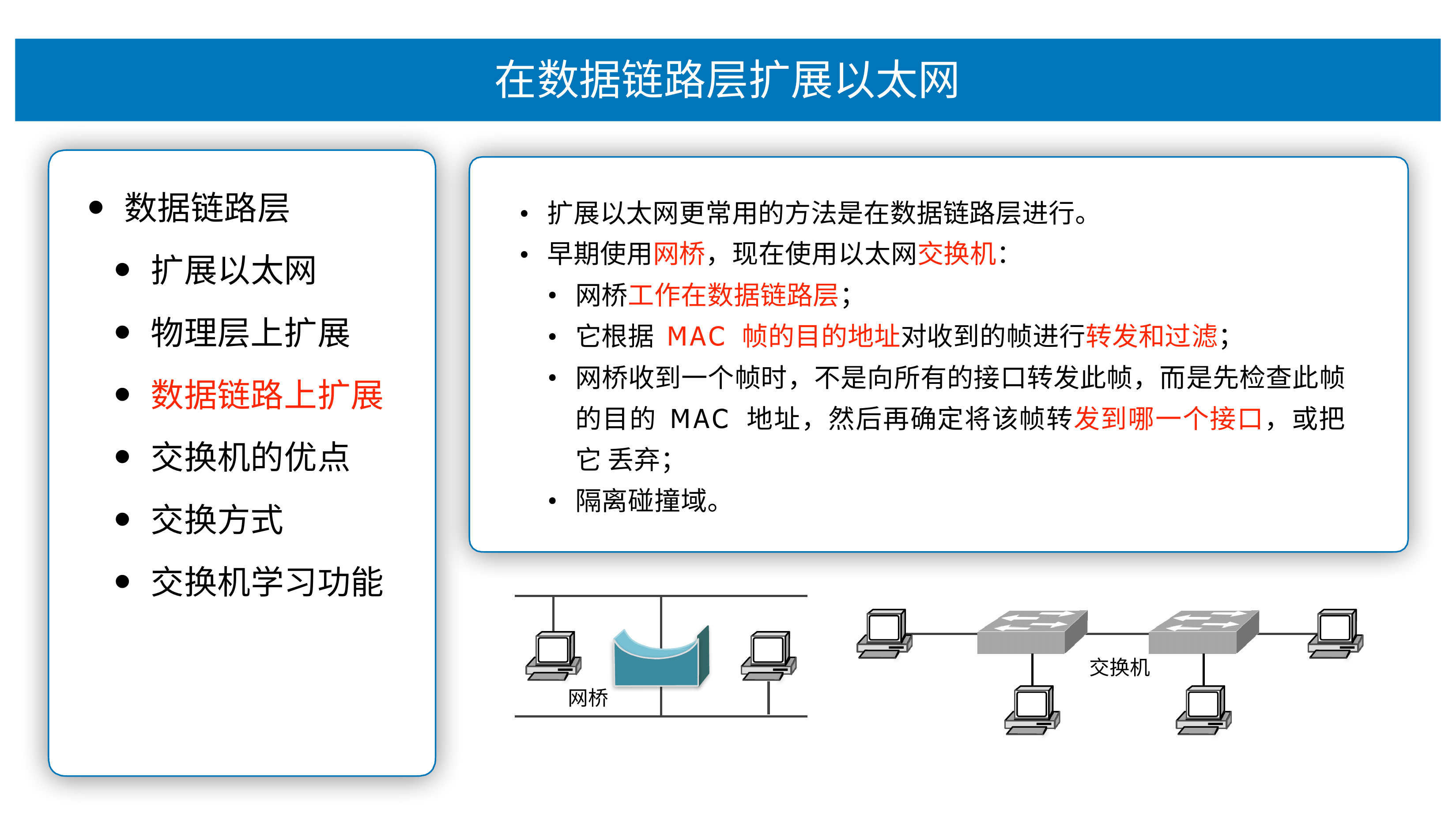

# 在数据链路层扩展以太⽹

数据链路层
扩展以太⽹
物理层上扩展
数据链路上扩展
交换机的优点
交换⽅式
交换机学习功能
扩展以太⽹更常⽤的⽅法是在数据链路层进⾏。 早期使⽤⽹桥，现在使⽤以太⽹交换机：
•
•
⽹桥⼯作在数据链路层；
它根据 MAC 帧的⽬的地址对收到的帧进⾏转发和过滤；
⽹桥收到⼀个帧时，不是向所有的接⼝转发此帧，⽽是先检查此帧 的⽬的 MAC 地址，然后再确定将该帧转发到哪⼀个接⼝，或把它 丢弃；
隔离碰撞域。
•
•
•
•

交换机

⽹桥